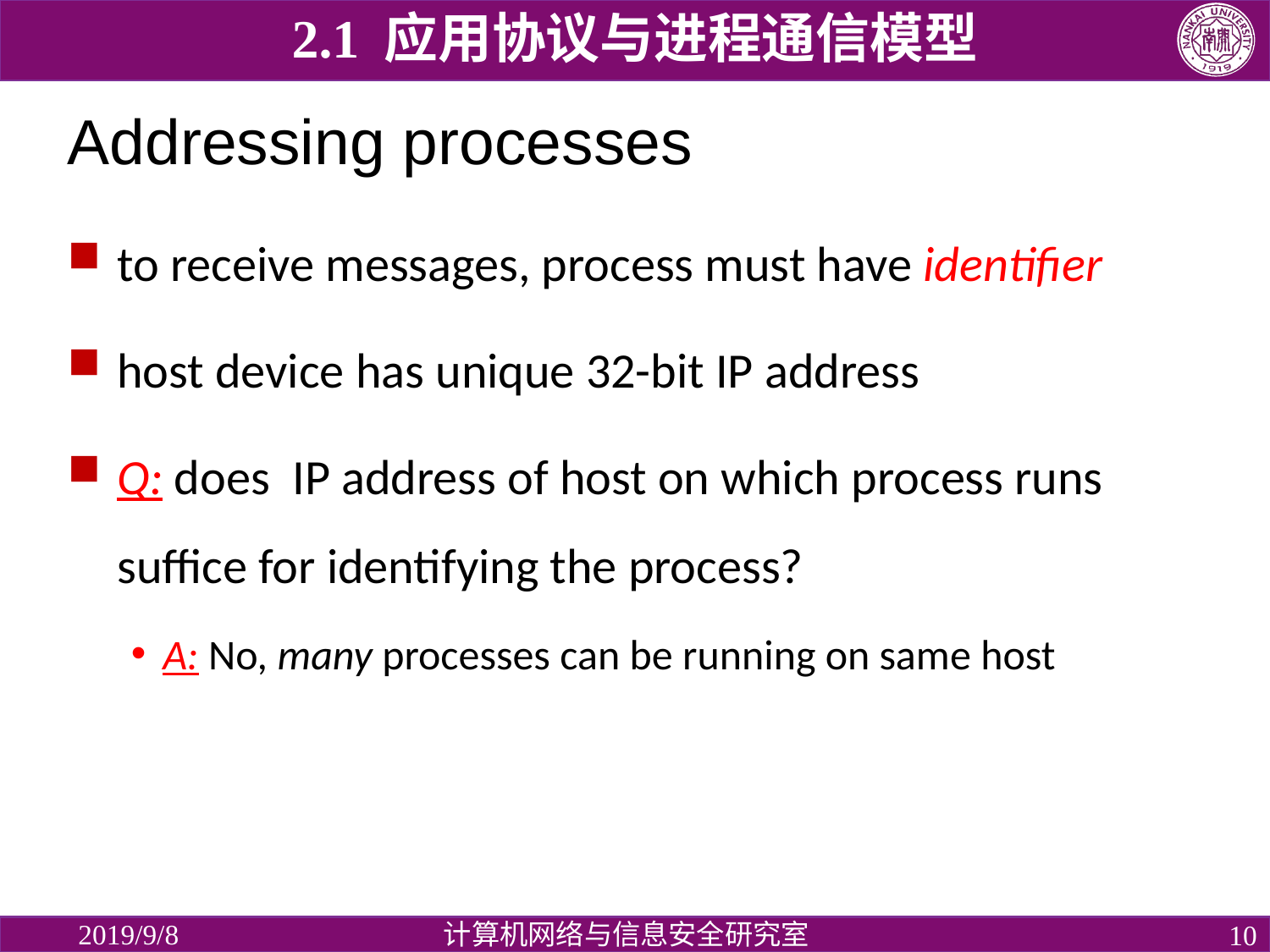

2.1 应用协议与进程通信模型
# Addressing processes
to receive messages, process must have identifier
host device has unique 32-bit IP address
Q: does  IP address of host on which process runs suffice for identifying the process?
A: No, many processes can be running on same host